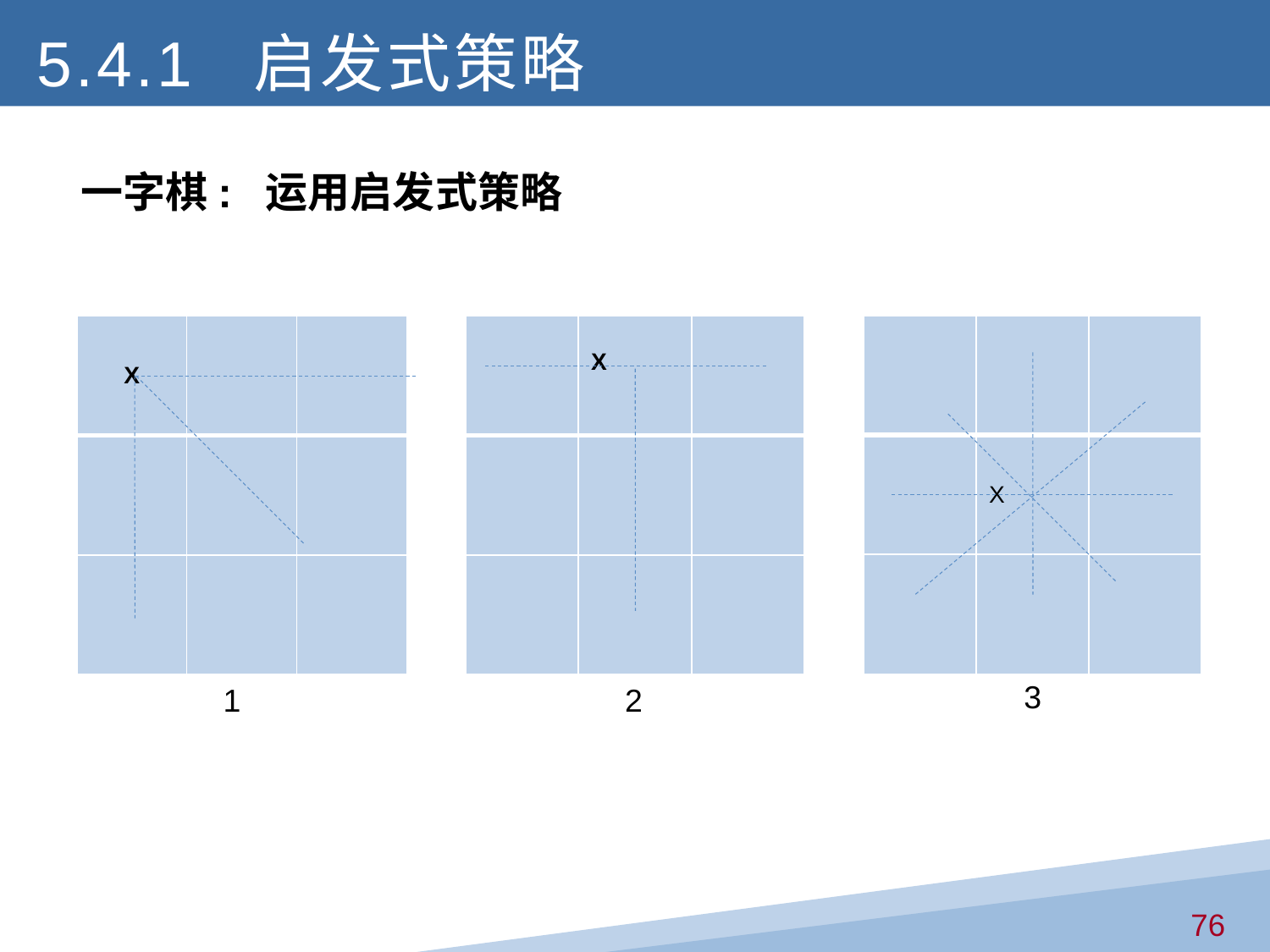

5.4.1  启发式策略
一字棋:  运用启发式策略
|  |  |  |
| --- | --- | --- |
|  | X |  |
|  |  |  |
| X |  |  |
| --- | --- | --- |
|  |  |  |
|  |  |  |
|  | X |  |
| --- | --- | --- |
|  |  |  |
|  |  |  |
3
1
2

76